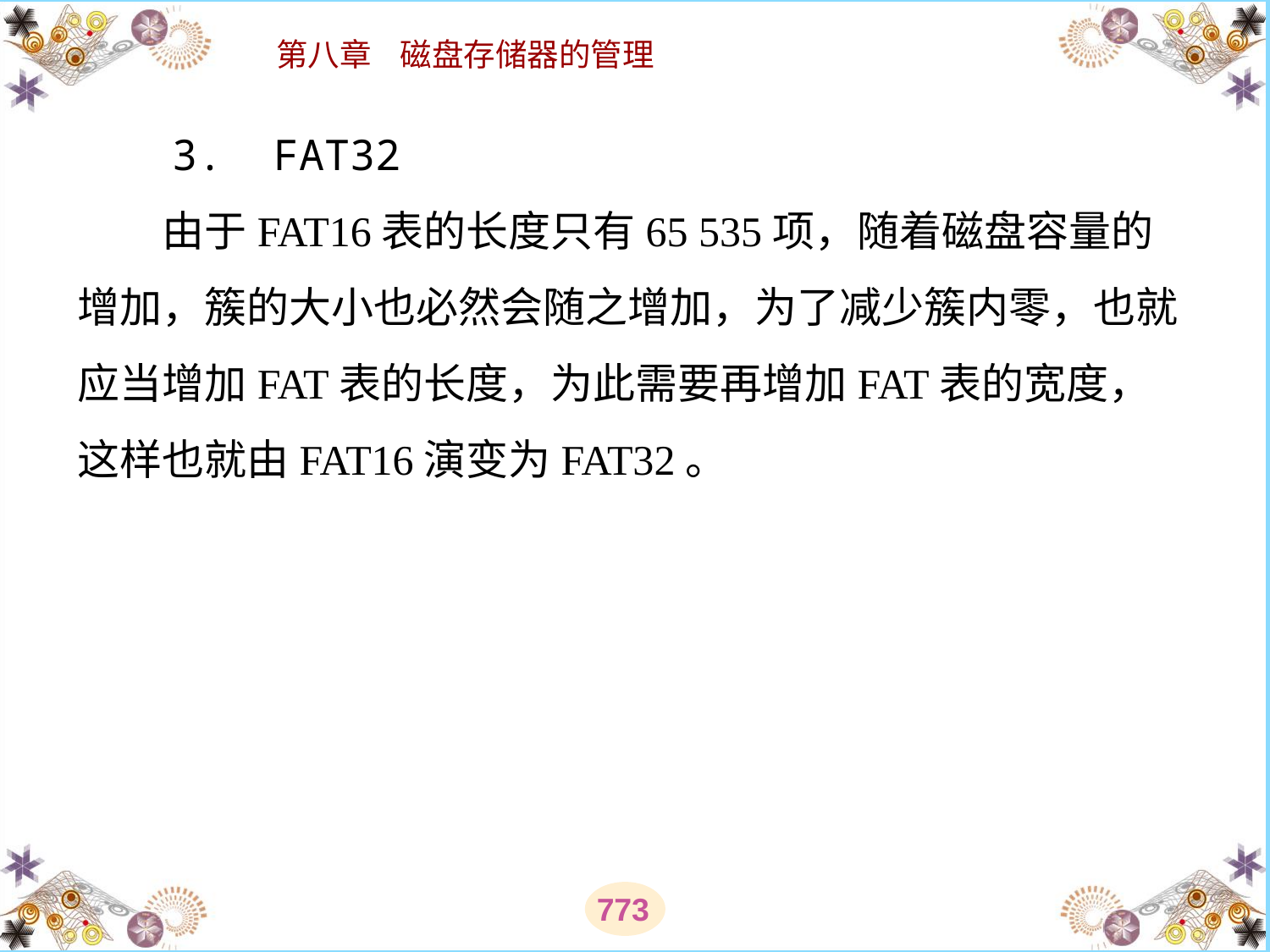

# 3.  FAT32 　　由于FAT16表的长度只有65 535项，随着磁盘容量的增加，簇的大小也必然会随之增加，为了减少簇内零，也就应当增加FAT表的长度，为此需要再增加FAT表的宽度，这样也就由FAT16演变为FAT32。